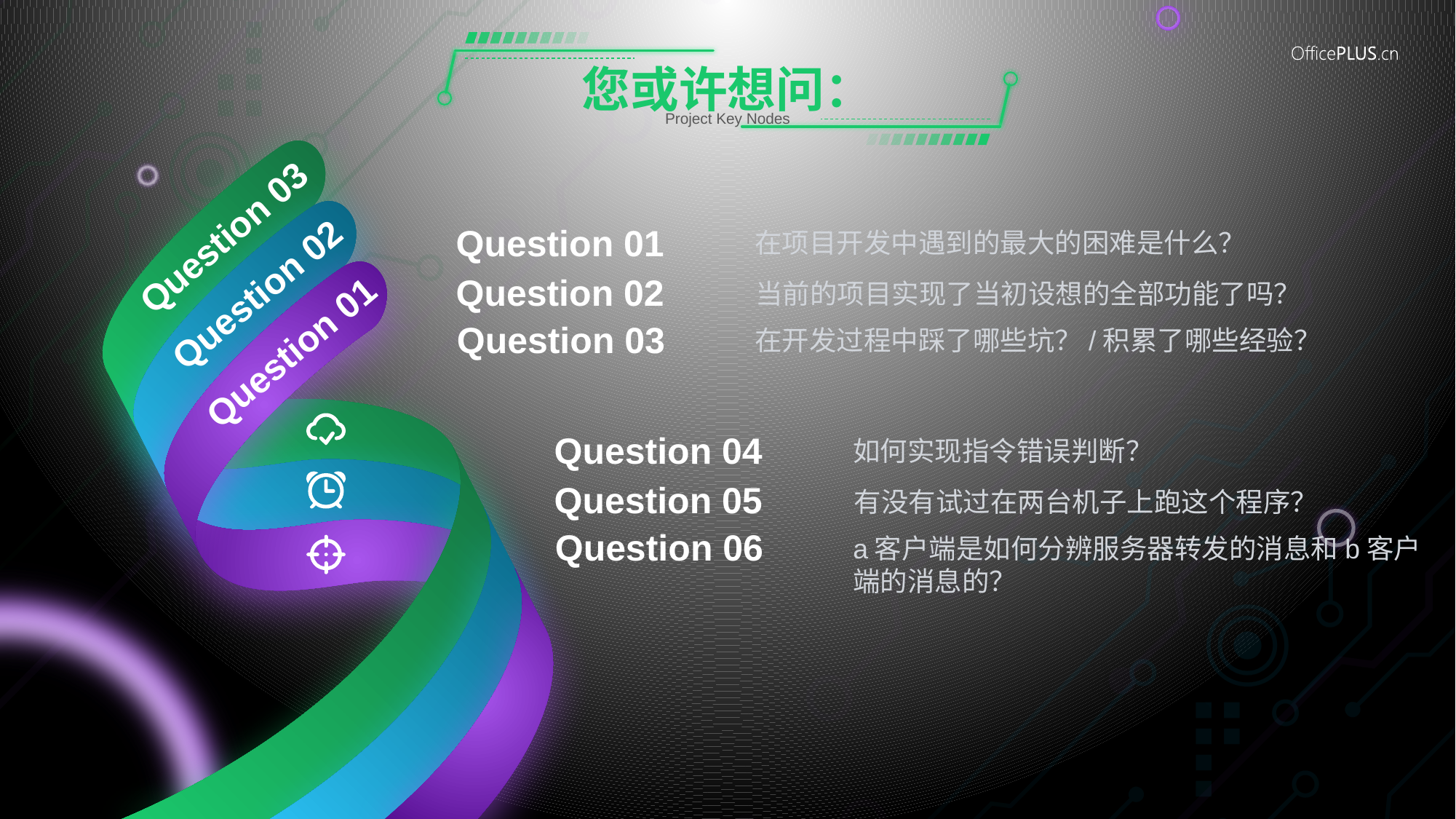

# 您或许想问：
Project Key Nodes

Question 03
Question 01
在项目开发中遇到的最大的困难是什么？

Question 02
Question 02
当前的项目实现了当初设想的全部功能了吗？
Question 03
在开发过程中踩了哪些坑？/积累了哪些经验？

Question 01

Question 04
如何实现指令错误判断？

Question 05
有没有试过在两台机子上跑这个程序？

Question 06
a客户端是如何分辨服务器转发的消息和b客户端的消息的？